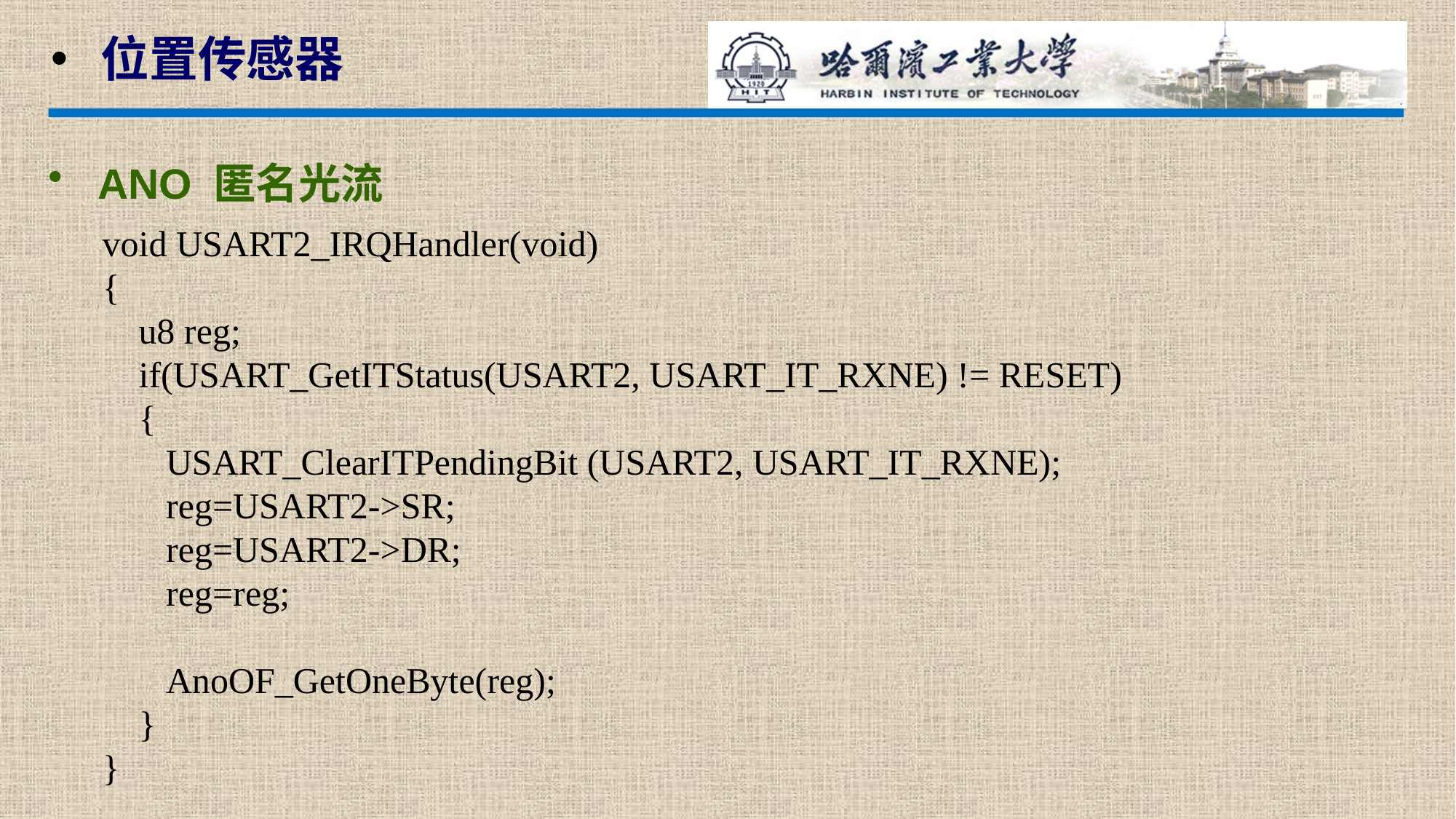

位置传感器
  ANO 匿名光流
void USART2_IRQHandler(void)
{
    u8 reg;
    if(USART_GetITStatus(USART2, USART_IT_RXNE) != RESET)
    {
       USART_ClearITPendingBit (USART2, USART_IT_RXNE);
       reg=USART2->SR;
       reg=USART2->DR;
       reg=reg;

       AnoOF_GetOneByte(reg);
    }
}